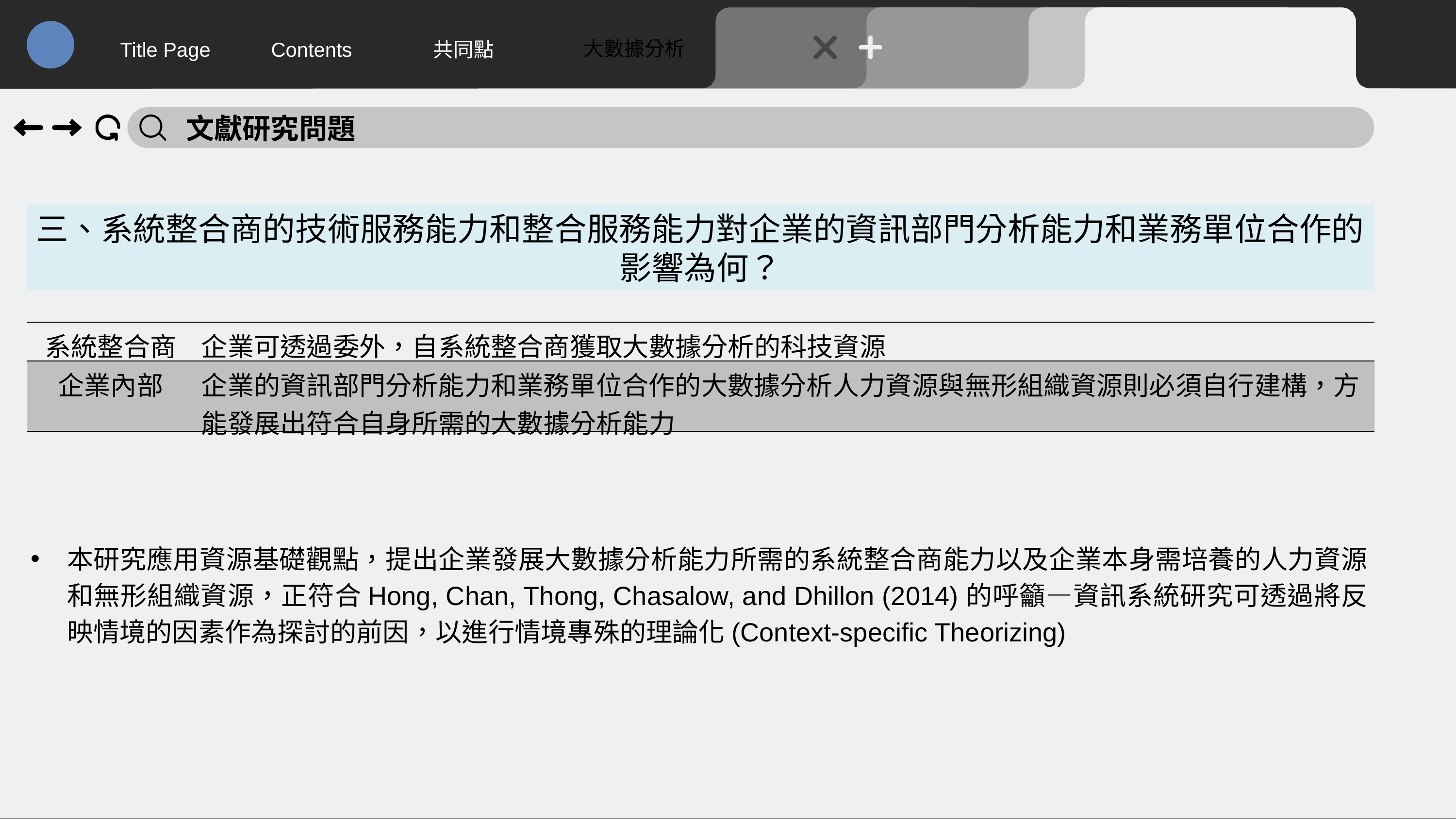

大數據分析
Title Page
Contents
共同點

文獻研究問題
三、系統整合商的技術服務能力和整合服務能力對企業的資訊部門分析能力和業務單位合作的影響為何？
| 系統整合商 | 企業可透過委外，自系統整合商獲取大數據分析的科技資源 |
| --- | --- |
| 企業內部 | 企業的資訊部門分析能力和業務單位合作的大數據分析人力資源與無形組織資源則必須自行建構，方能發展出符合自身所需的大數據分析能力 |
本研究應用資源基礎觀點，提出企業發展大數據分析能力所需的系統整合商能力以及企業本身需培養的人力資源和無形組織資源，正符合Hong, Chan, Thong, Chasalow, and Dhillon (2014)的呼籲—資訊系統研究可透過將反映情境的因素作為探討的前因，以進行情境專殊的理論化(Context-specific Theorizing)
10